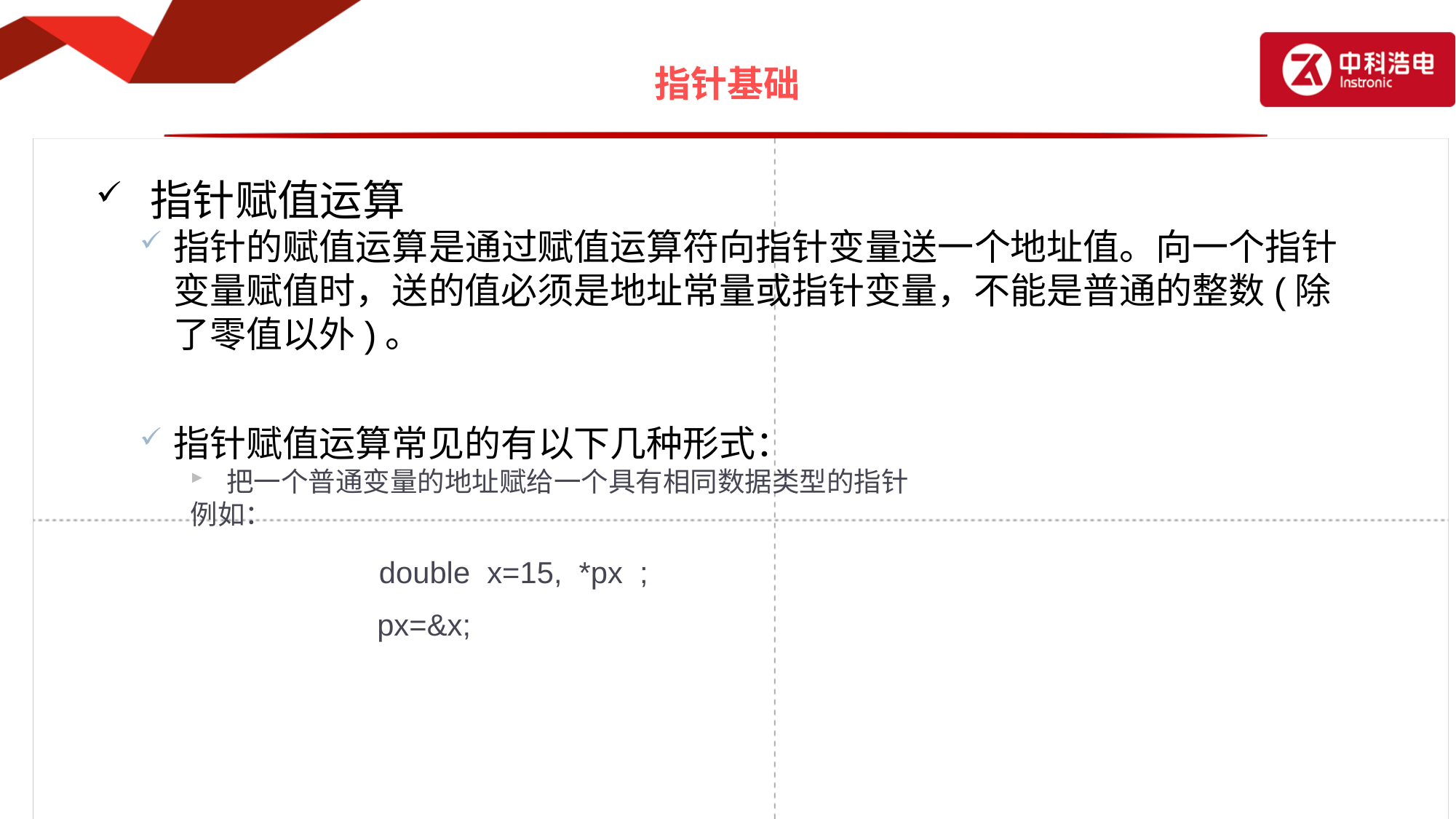

# 指针基础
指针赋值运算
指针的赋值运算是通过赋值运算符向指针变量送一个地址值。向一个指针变量赋值时，送的值必须是地址常量或指针变量，不能是普通的整数(除了零值以外)。

指针赋值运算常见的有以下几种形式：
把一个普通变量的地址赋给一个具有相同数据类型的指针
例如：
         		 double  x=15,  *px  ;
         		 px=&x;